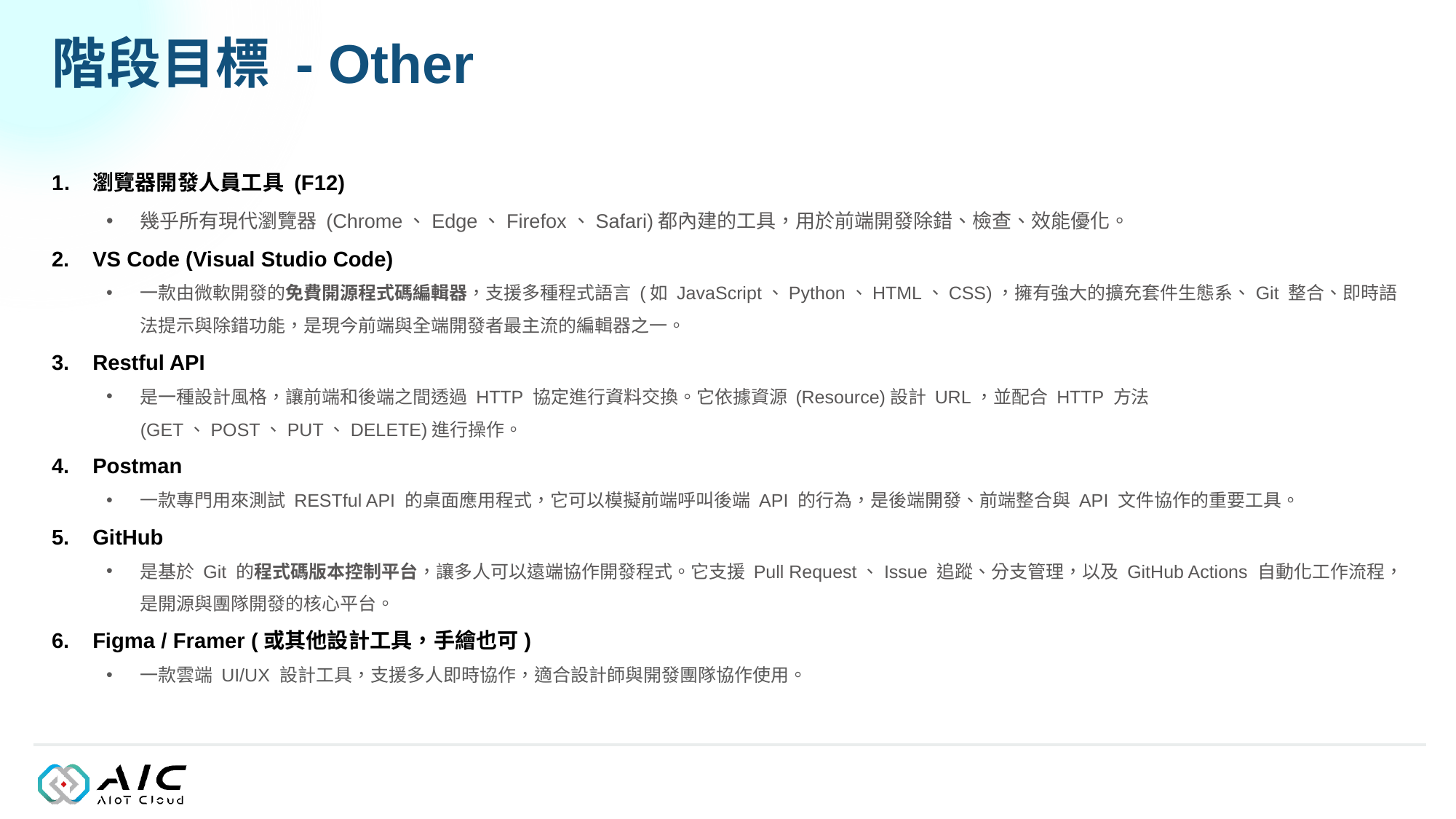

# 階段目標 - Other
瀏覽器開發人員工具 (F12)
幾乎所有現代瀏覽器 (Chrome、Edge、Firefox、Safari)都內建的工具，用於前端開發除錯、檢查、效能優化。
VS Code (Visual Studio Code)
一款由微軟開發的免費開源程式碼編輯器，支援多種程式語言 (如 JavaScript、Python、HTML、CSS)，擁有強大的擴充套件生態系、Git 整合、即時語法提示與除錯功能，是現今前端與全端開發者最主流的編輯器之一。
Restful API
是一種設計風格，讓前端和後端之間透過 HTTP 協定進行資料交換。它依據資源 (Resource)設計 URL，並配合 HTTP 方法 (GET、POST、PUT、DELETE)進行操作。
Postman
一款專門用來測試 RESTful API 的桌面應用程式，它可以模擬前端呼叫後端 API 的行為，是後端開發、前端整合與 API 文件協作的重要工具。
GitHub
是基於 Git 的程式碼版本控制平台，讓多人可以遠端協作開發程式。它支援 Pull Request、Issue 追蹤、分支管理，以及 GitHub Actions 自動化工作流程，是開源與團隊開發的核心平台。
Figma / Framer (或其他設計工具，手繪也可)
一款雲端 UI/UX 設計工具，支援多人即時協作，適合設計師與開發團隊協作使用。